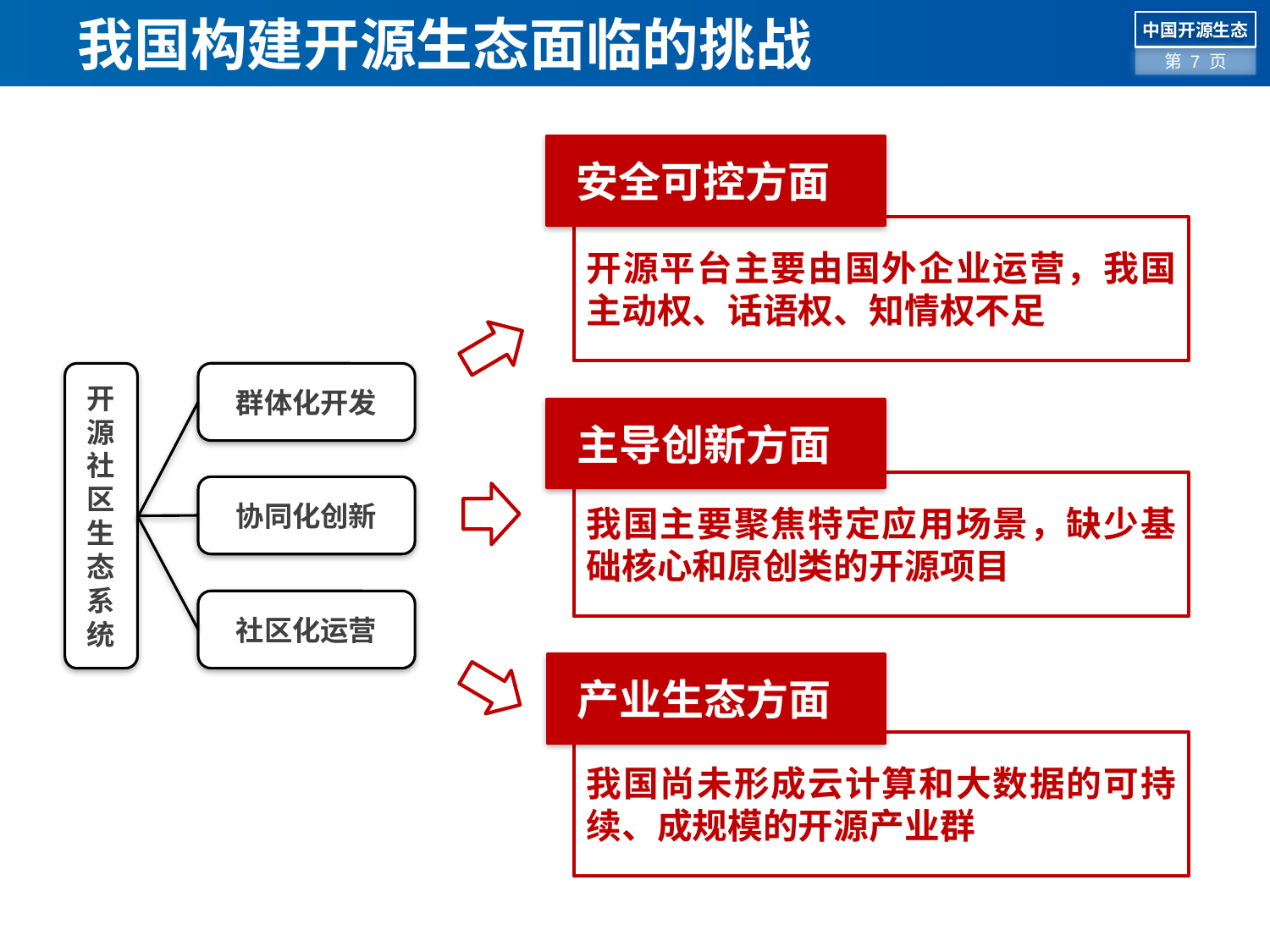

# 我国构建开源生态面临的挑战
安全可控方面
开源平台主要由国外企业运营，我国主动权、话语权、知情权不足

主导创新方面
我国主要聚焦特定应用场景，缺少基础核心和原创类的开源项目

产业生态方面

我国尚未形成云计算和大数据的可持续、成规模的开源产业群
开源社区生态系统
群体化开发
协同化创新
社区化运营